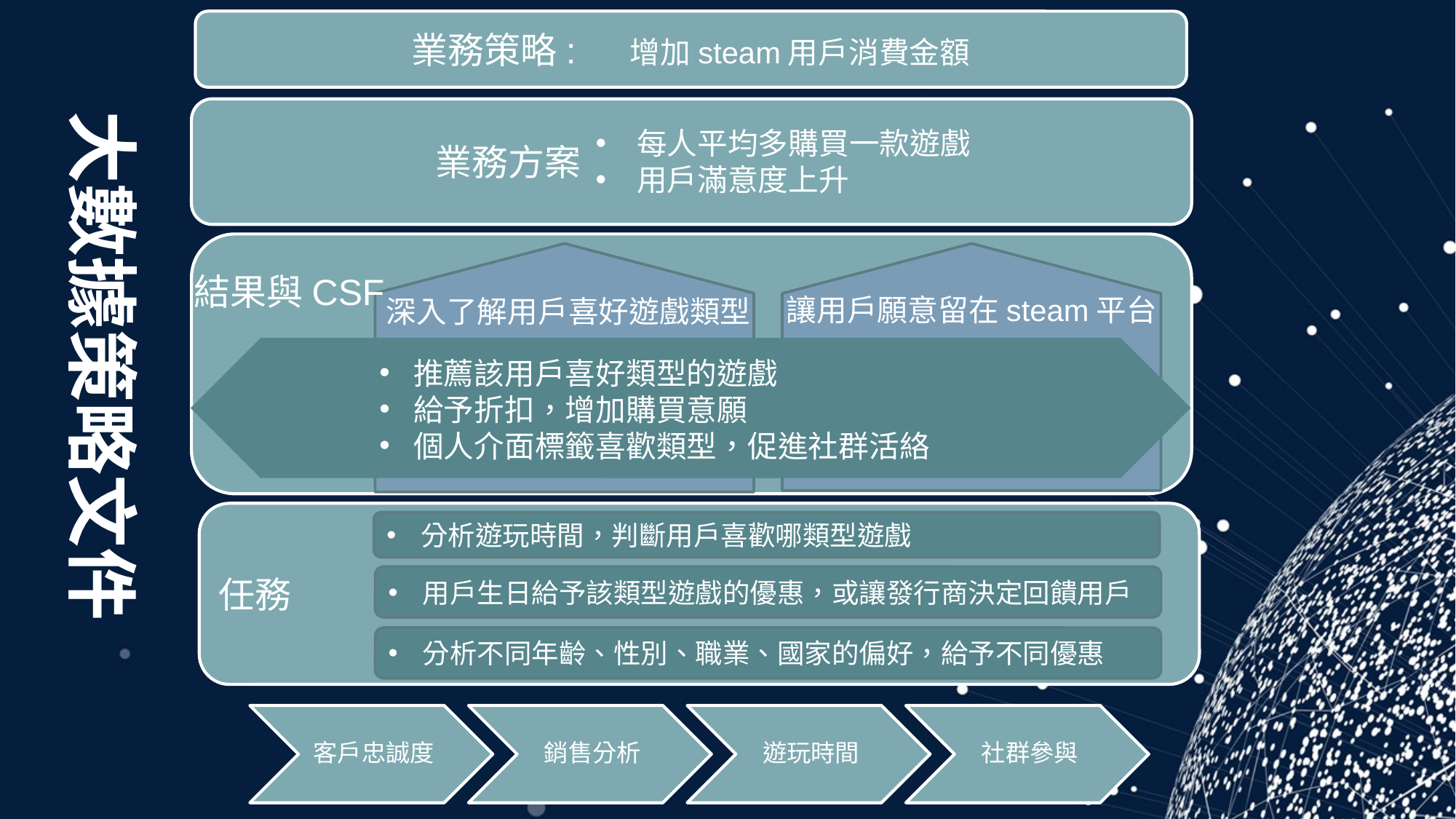

業務策略:	增加steam用戶消費金額

每人平均多購買一款遊戲
用戶滿意度上升
業務方案
大數據策略文件

結果與CSF
讓用戶願意留在steam平台
深入了解用戶喜好遊戲類型

推薦該用戶喜好類型的遊戲
給予折扣，增加購買意願
個人介面標籤喜歡類型，促進社群活絡
客戶忠誠度
銷售分析
遊玩時間
社群參與
任務
分析遊玩時間，判斷用戶喜歡哪類型遊戲
用戶生日給予該類型遊戲的優惠，或讓發行商決定回饋用戶
分析不同年齡、性別、職業、國家的偏好，給予不同優惠